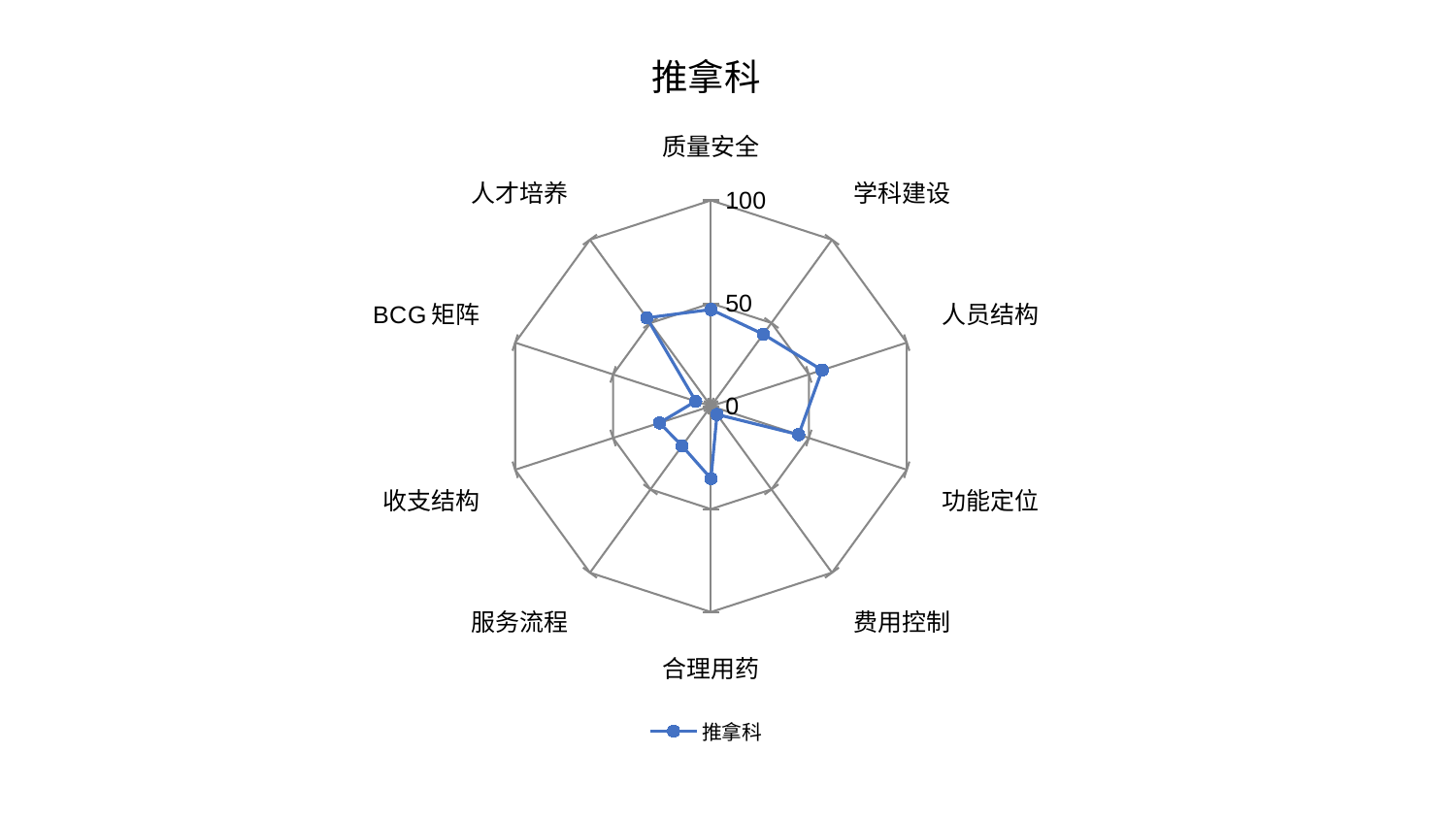

### Chart: 推拿科

| Category | 推拿科 |
|---|---|
| 质量安全 | 46.97688171038636 |
| 学科建设 | 43.243912498868106 |
| 人员结构 | 56.78219214459511 |
| 功能定位 | 44.791366845534526 |
| 费用控制 | 4.9795719892922286 |
| 合理用药 | 35.17654466812664 |
| 服务流程 | 23.874317219384302 |
| 收支结构 | 26.271396909491273 |
| BCG矩阵 | 7.809833854776396 |
| 人才培养 | 53.090289681931814 |
98